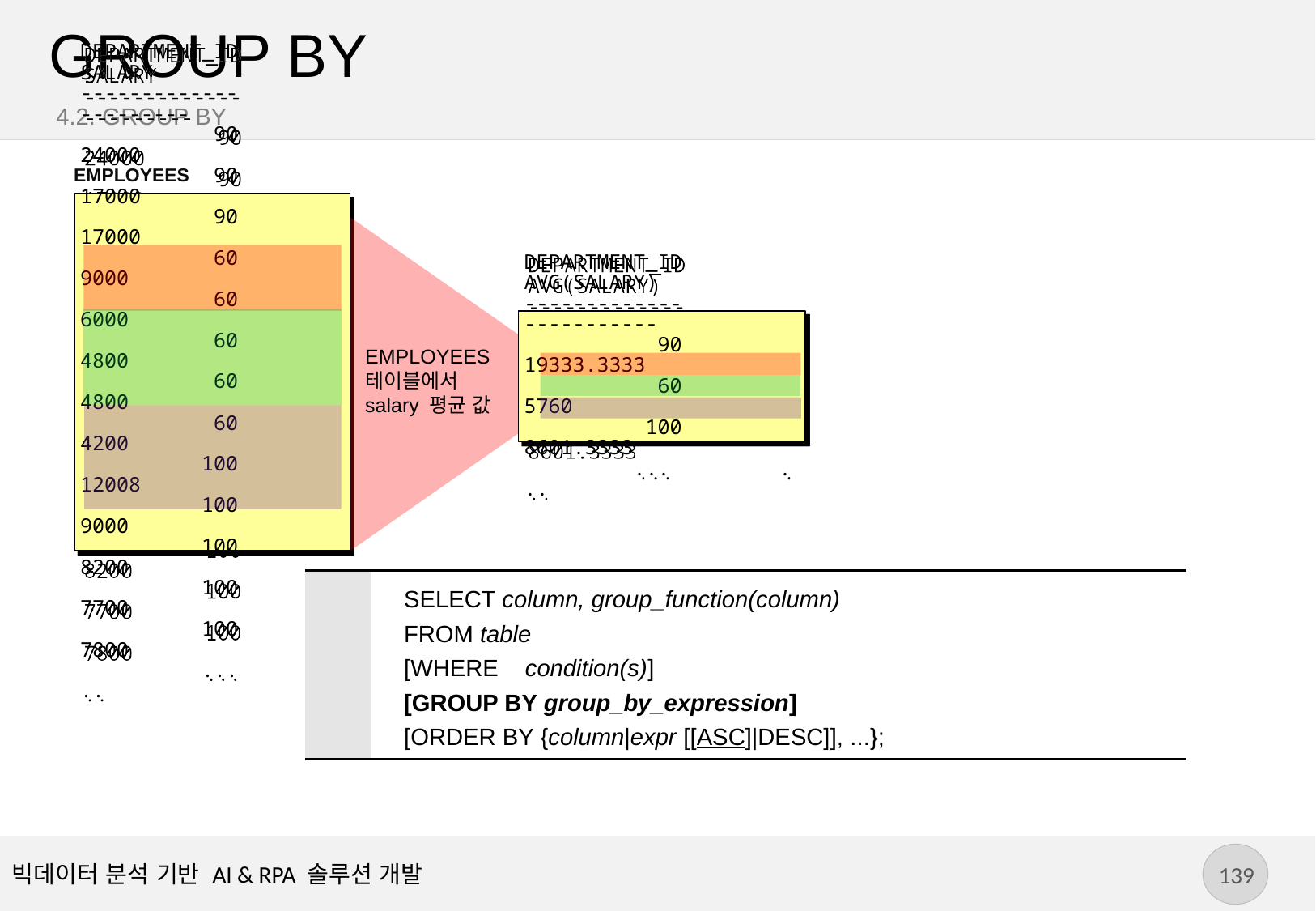

# GROUP BY
4.2. GROUP BY

EMPLOYEES
DEPARTMENT_ID    SALARY
------------- ---------
           90     24000
           90     17000
           90     17000
           60      9000
           60      6000
           60      4800
           60      4800
           60      4200
          100     12008
          100      9000
          100      8200
          100      7700
          100      7800
          ...       ...

DEPARTMENT_ID AVG(SALARY)
------------- -----------
           90  19333.3333
           60        5760
          100   8601.3333
         ...         ...
EMPLOYEES 테이블에서 salary 평균 값

|  | SELECT column, group\_function(column) FROM table [WHERE    condition(s)] [GROUP BY group\_by\_expression] [ORDER BY {column|expr [[ASC]|DESC]], ...}; |
| --- | --- |